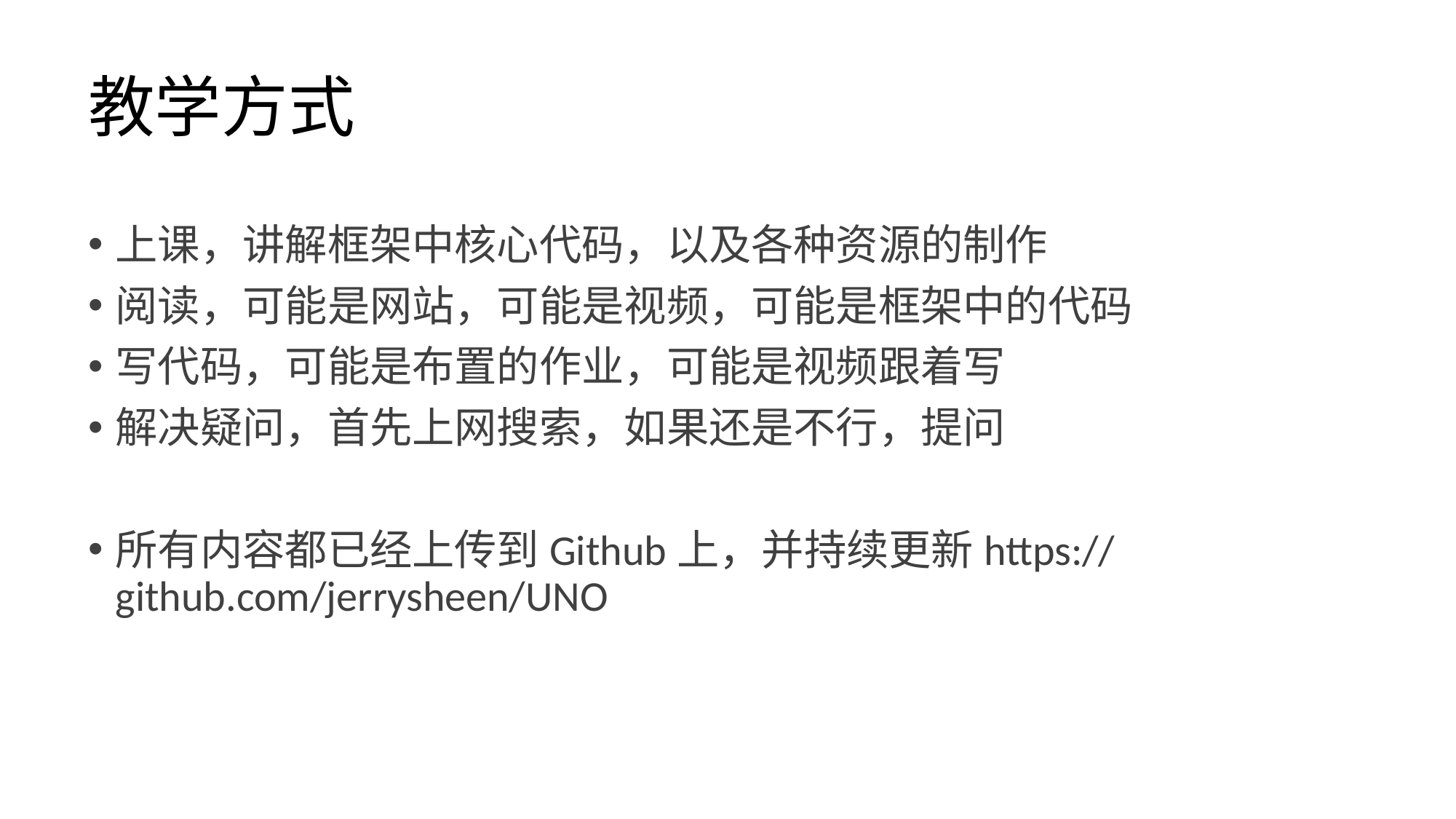

# 教学方式
上课，讲解框架中核心代码，以及各种资源的制作
阅读，可能是网站，可能是视频，可能是框架中的代码
写代码，可能是布置的作业，可能是视频跟着写
解决疑问，首先上网搜索，如果还是不行，提问

所有内容都已经上传到Github上，并持续更新https://github.com/jerrysheen/UNO